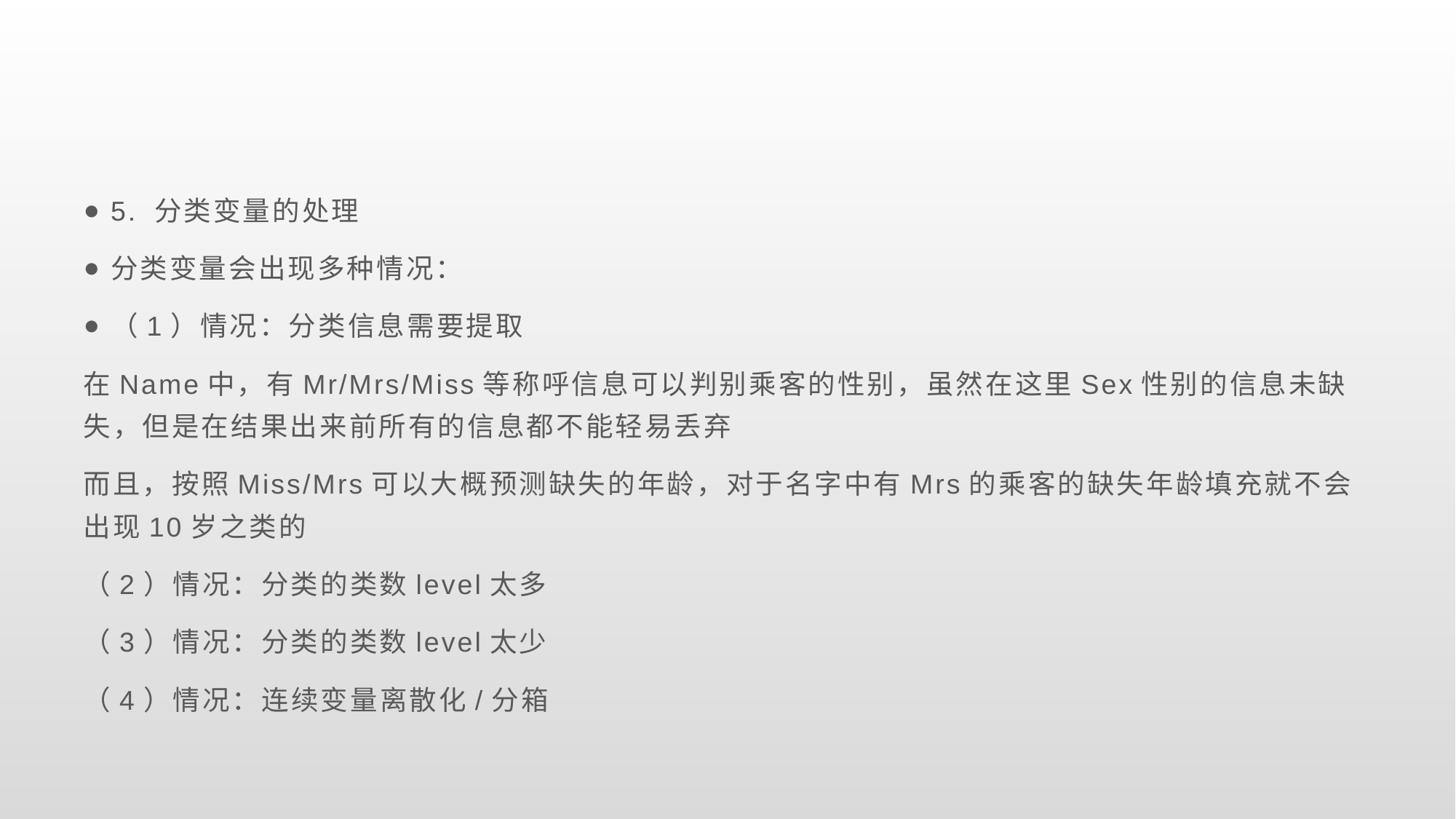

#
5. 分类变量的处理
分类变量会出现多种情况：
（1）情况：分类信息需要提取
在Name中，有Mr/Mrs/Miss等称呼信息可以判别乘客的性别，虽然在这里Sex性别的信息未缺失，但是在结果出来前所有的信息都不能轻易丢弃
而且，按照Miss/Mrs可以大概预测缺失的年龄，对于名字中有Mrs的乘客的缺失年龄填充就不会出现10岁之类的
（2）情况：分类的类数level太多
（3）情况：分类的类数level太少
（4）情况：连续变量离散化/分箱